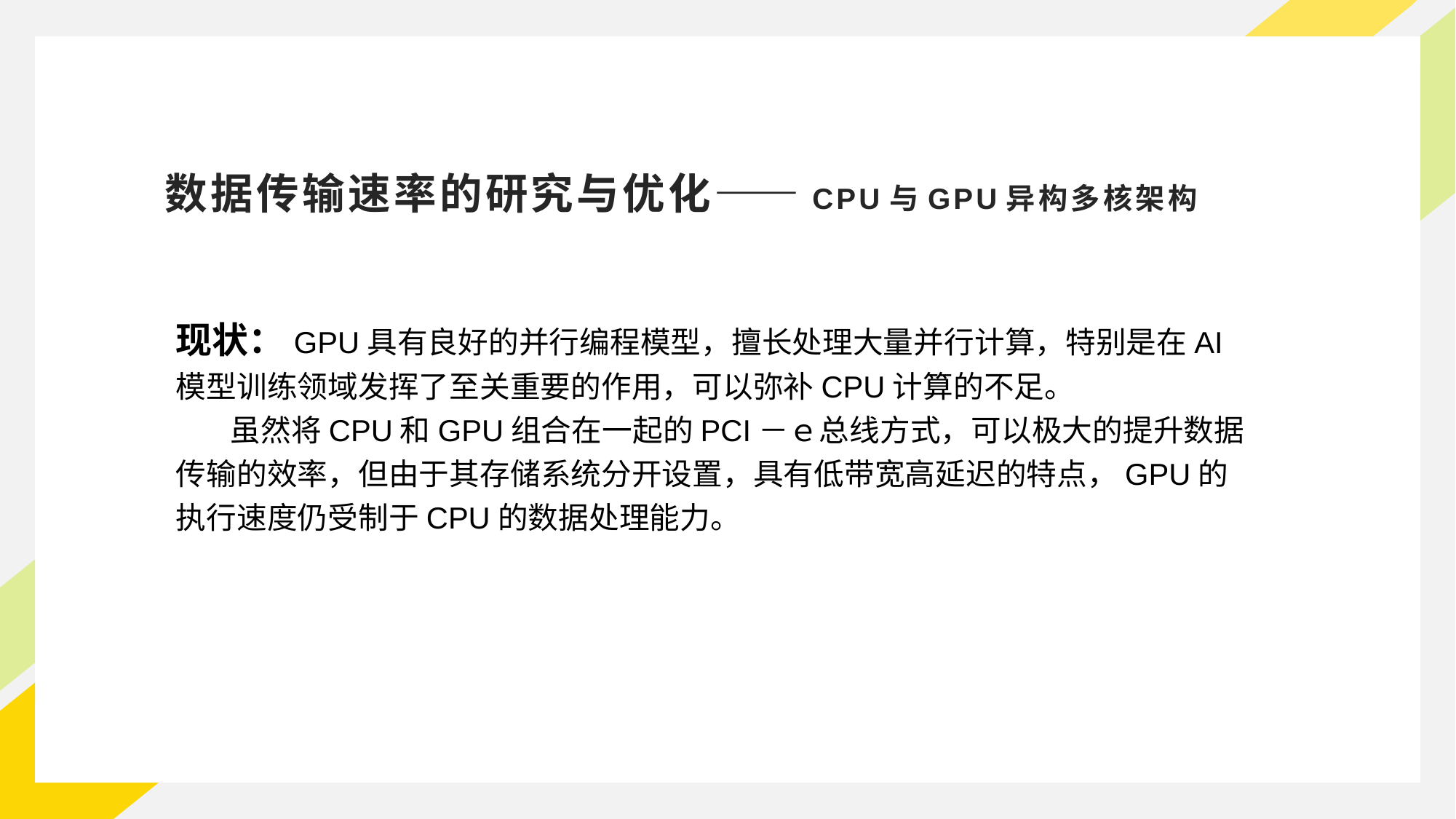

# 数据传输速率的研究与优化——CPU与GPU异构多核架构
现状：GPU具有良好的并行编程模型，擅长处理大量并行计算，特别是在AI模型训练领域发挥了至关重要的作用，可以弥补CPU计算的不足。
       虽然将CPU和GPU组合在一起的PCI－ｅ总线方式，可以极大的提升数据传输的效率，但由于其存储系统分开设置，具有低带宽高延迟的特点，GPU的执行速度仍受制于CPU的数据处理能力。